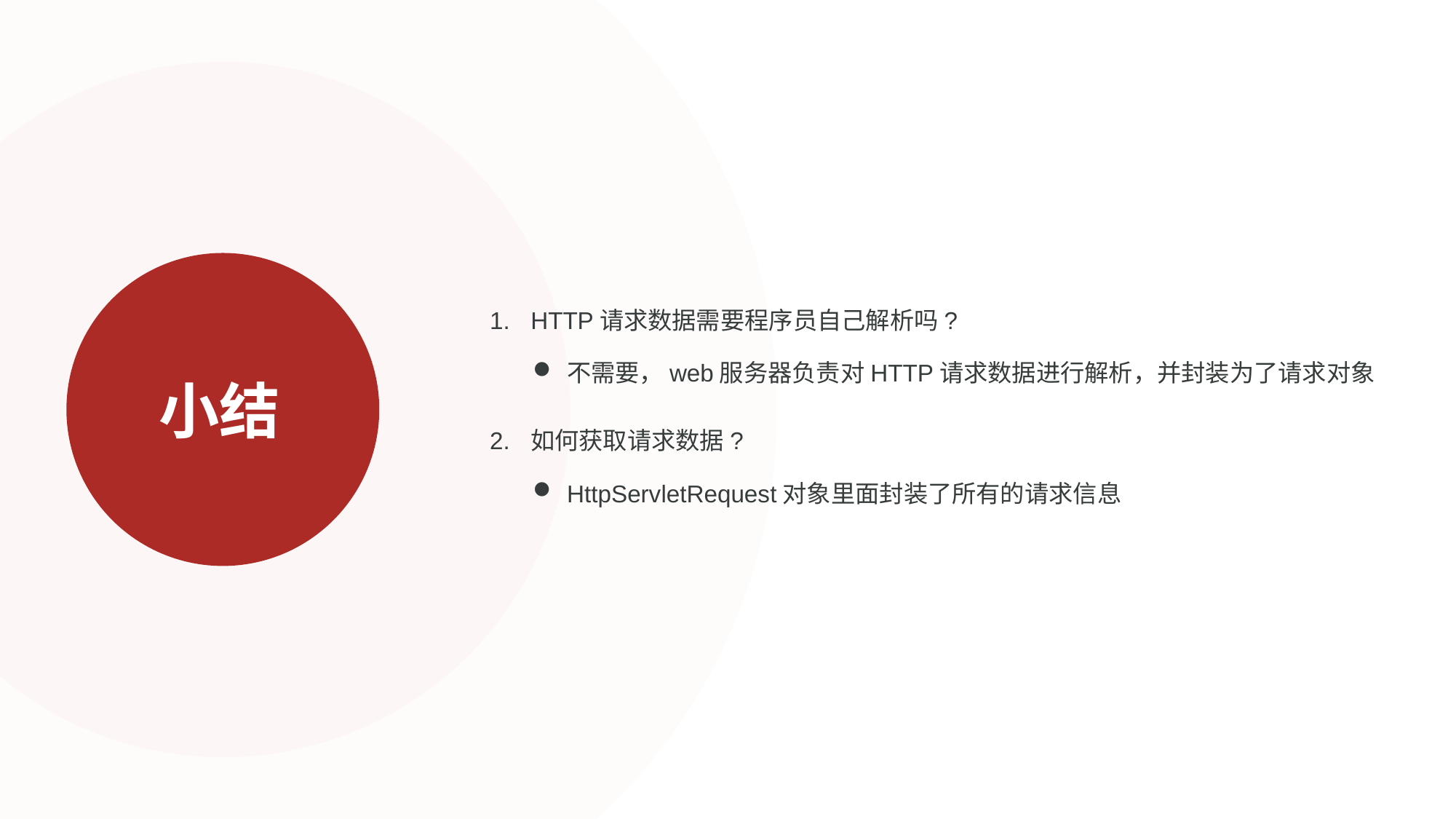

HTTP请求数据需要程序员自己解析吗?
不需要，web服务器负责对HTTP请求数据进行解析，并封装为了请求对象
如何获取请求数据?
HttpServletRequest对象里面封装了所有的请求信息